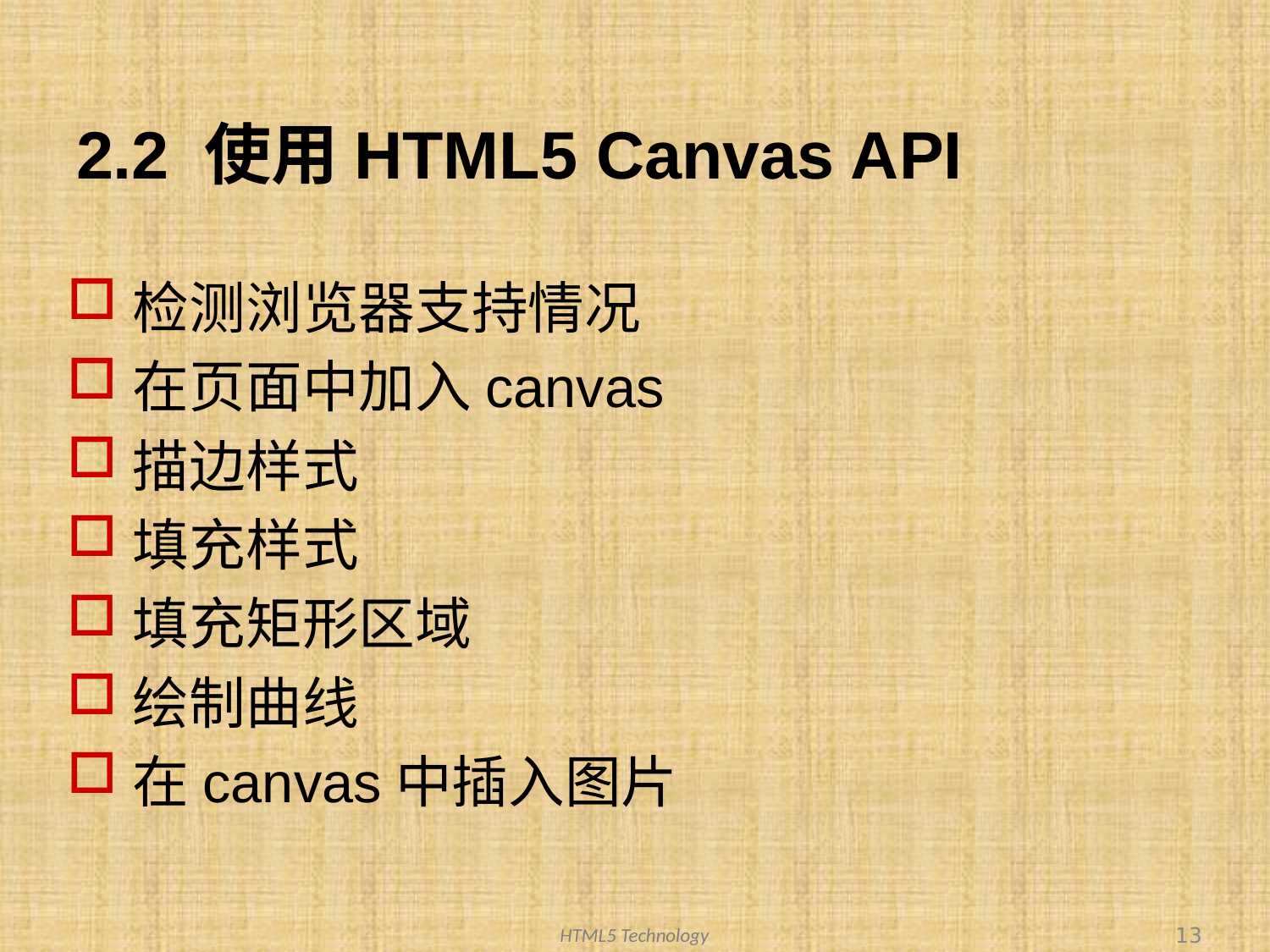

# 2.2 使用HTML5 Canvas API
检测浏览器支持情况
在页面中加入canvas
描边样式
填充样式
填充矩形区域
绘制曲线
在canvas中插入图片
13
HTML5 Technology